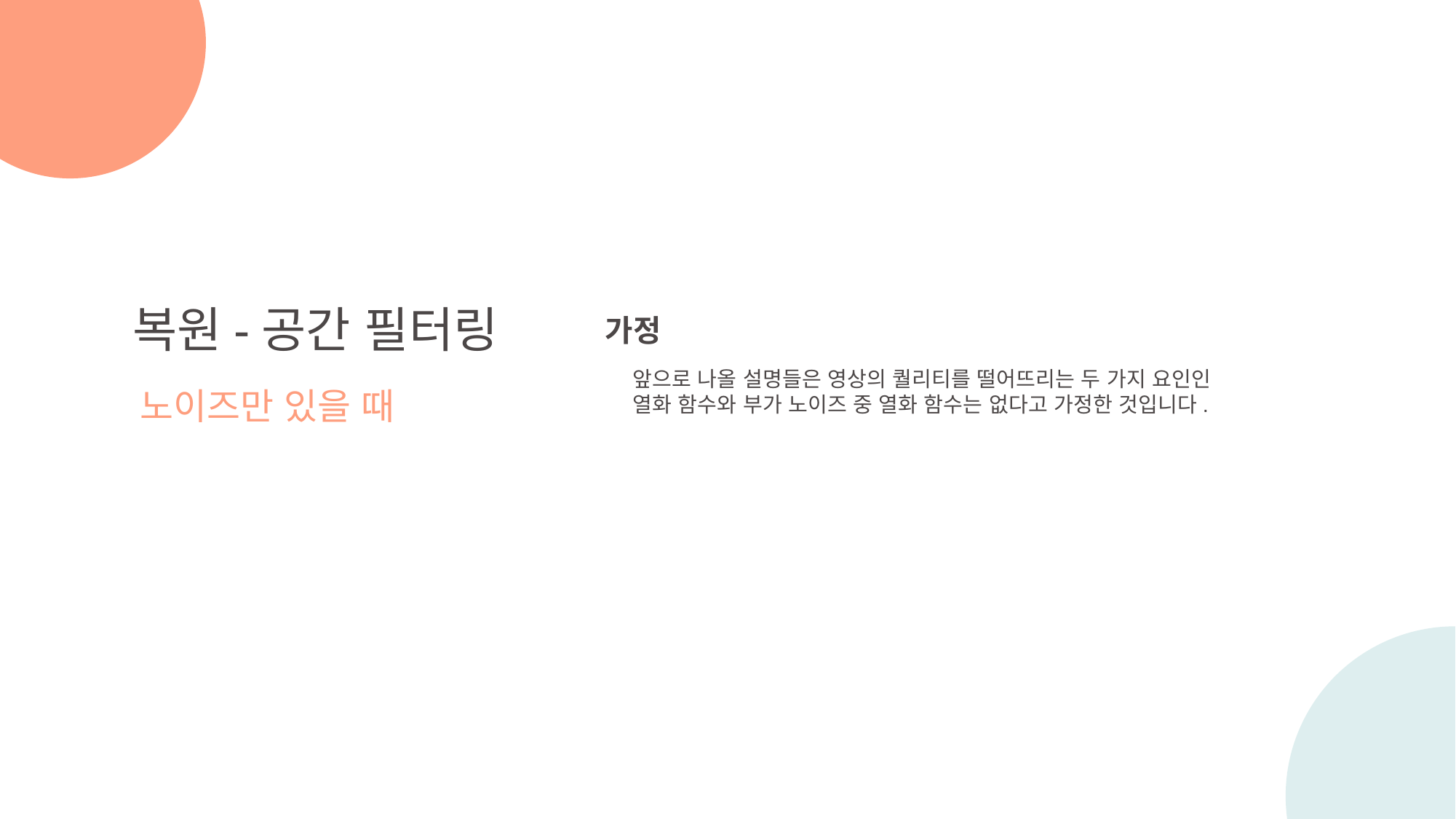

복원-공간 필터링
노이즈만 있을 때
가정
앞으로 나올 설명들은 영상의 퀄리티를 떨어뜨리는 두 가지 요인인
열화 함수와 부가 노이즈 중 열화 함수는 없다고 가정한 것입니다.